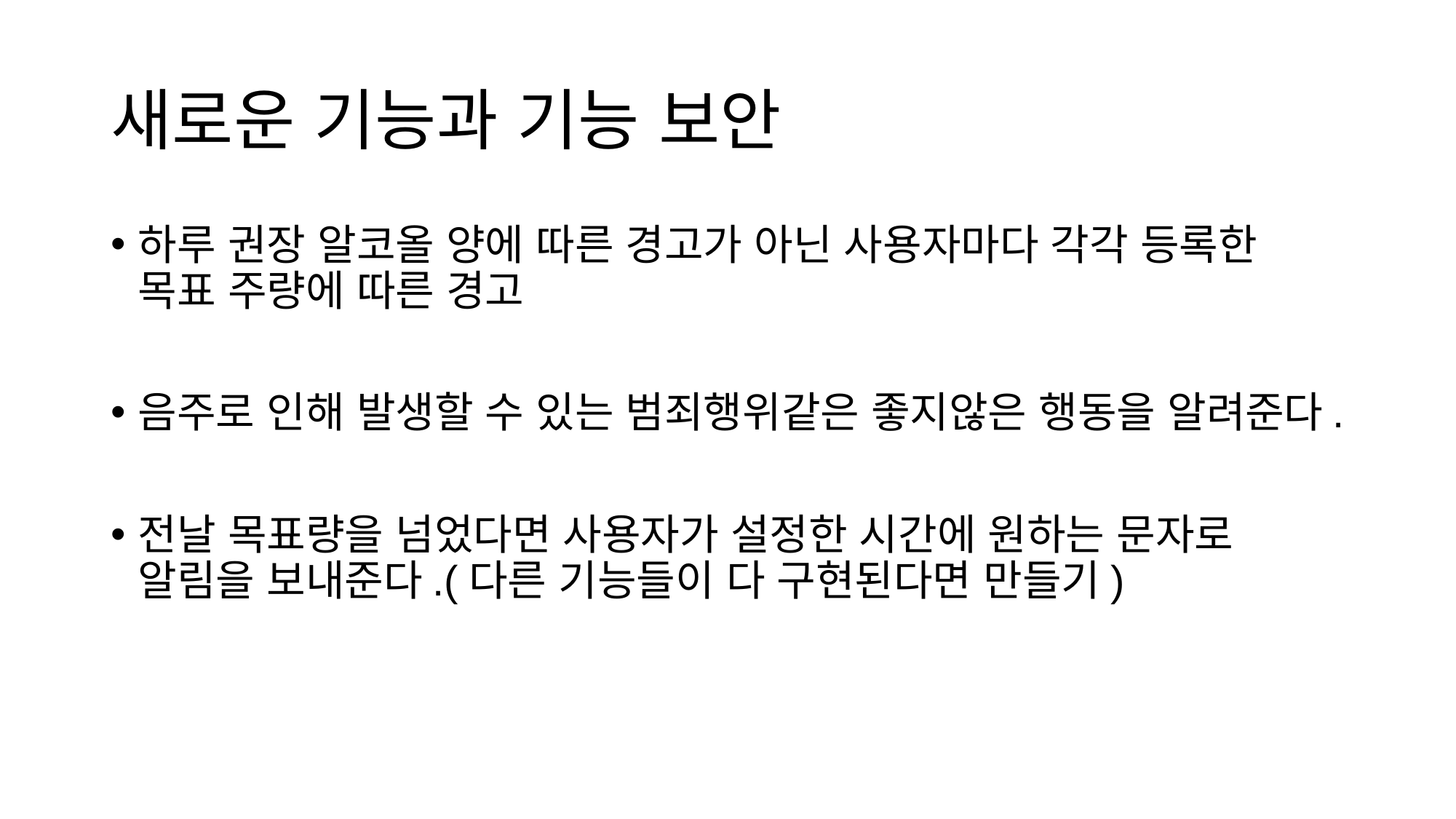

# 새로운 기능과 기능 보안
하루 권장 알코올 양에 따른 경고가 아닌 사용자마다 각각 등록한 목표 주량에 따른 경고

음주로 인해 발생할 수 있는 범죄행위같은 좋지않은 행동을 알려준다.

전날 목표량을 넘었다면 사용자가 설정한 시간에 원하는 문자로 알림을 보내준다.(다른 기능들이 다 구현된다면 만들기)